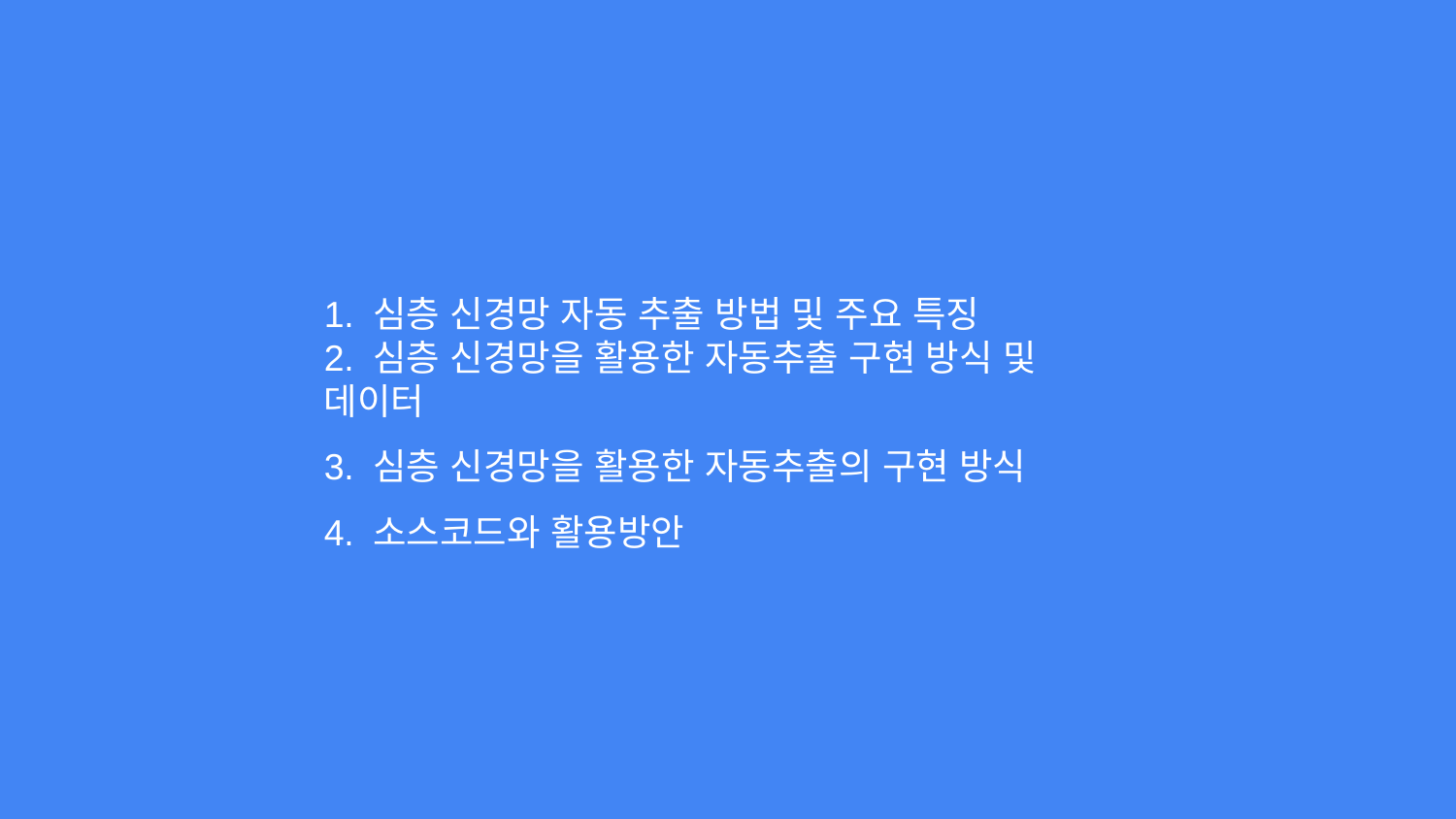

1. 심층 신경망 자동 추출 방법 및 주요 특징
2. 심층 신경망을 활용한 자동추출 구현 방식 및 데이터

3. 심층 신경망을 활용한 자동추출의 구현 방식

4. 소스코드와 활용방안